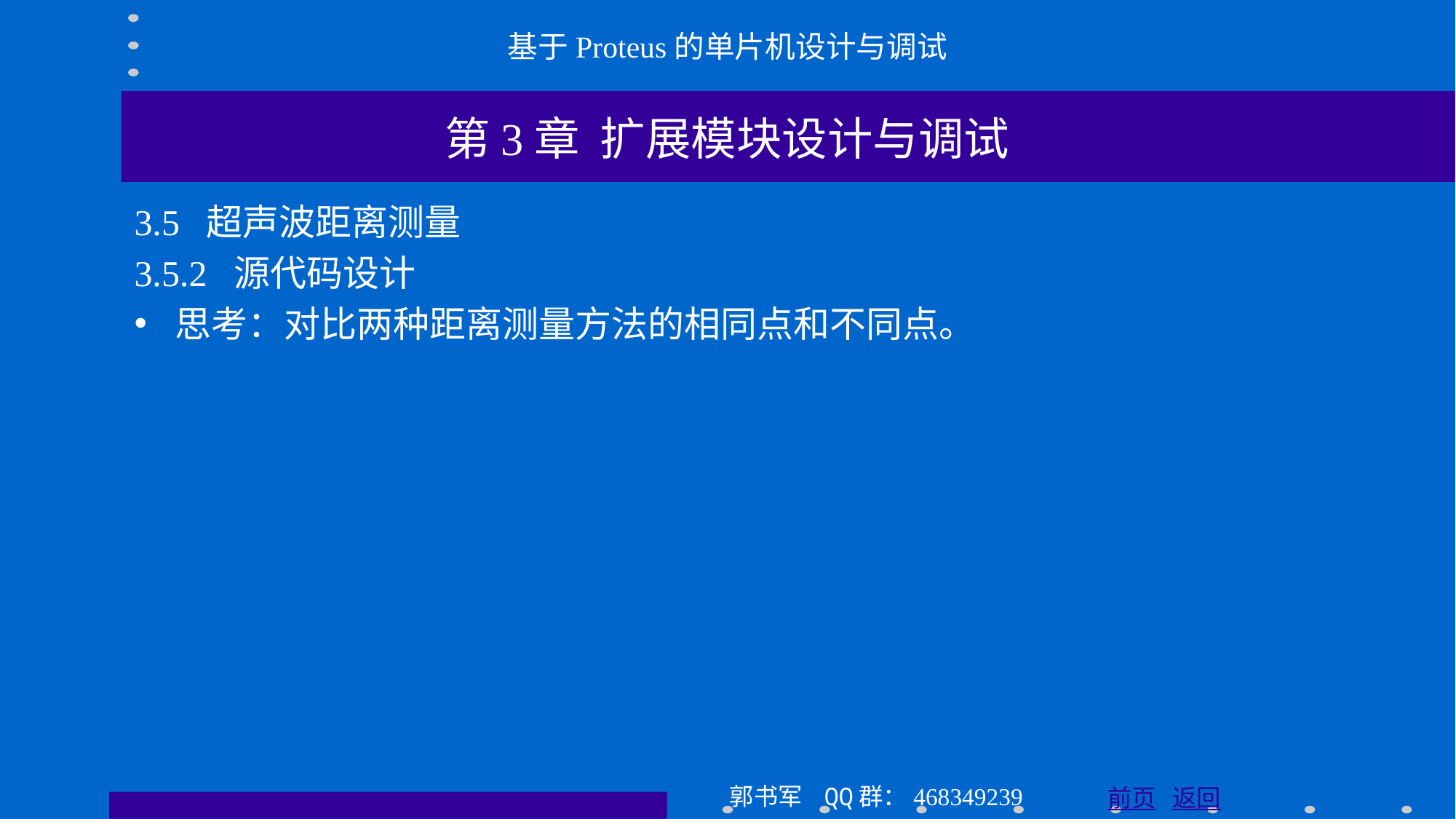

基于Proteus的单片机设计与调试
第3章  扩展模块设计与调试
3.5  超声波距离测量
3.5.2  源代码设计
思考：对比两种距离测量方法的相同点和不同点。

郭书军   QQ群：468349239
前页   返回